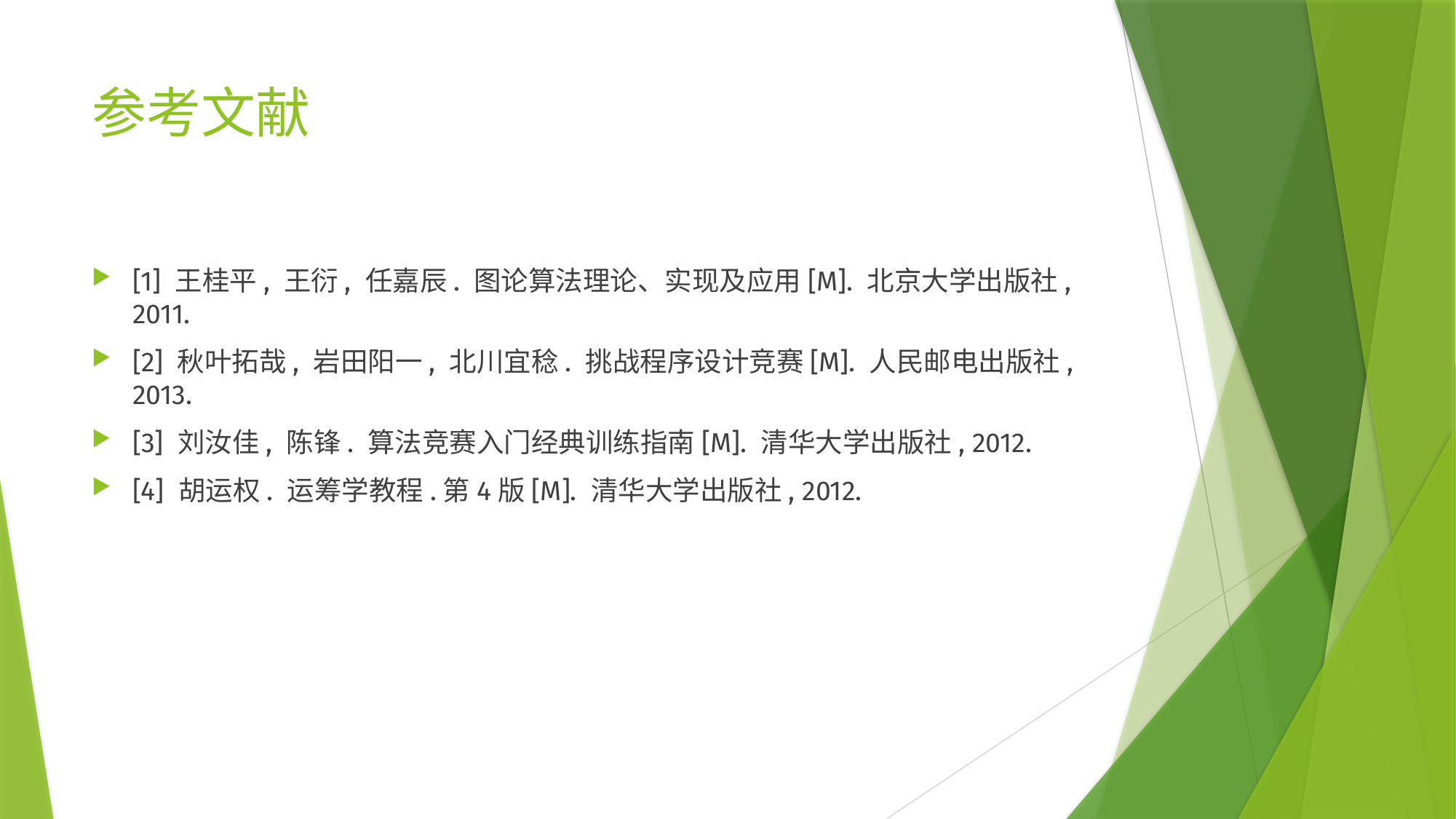

# 参考文献
[1] 王桂平, 王衍, 任嘉辰. 图论算法理论、实现及应用[M]. 北京大学出版社, 2011.
[2] 秋叶拓哉, 岩田阳一, 北川宜稔. 挑战程序设计竞赛[M]. 人民邮电出版社, 2013.
[3] 刘汝佳, 陈锋. 算法竞赛入门经典训练指南[M]. 清华大学出版社, 2012.
[4] 胡运权. 运筹学教程.第4版[M]. 清华大学出版社, 2012.